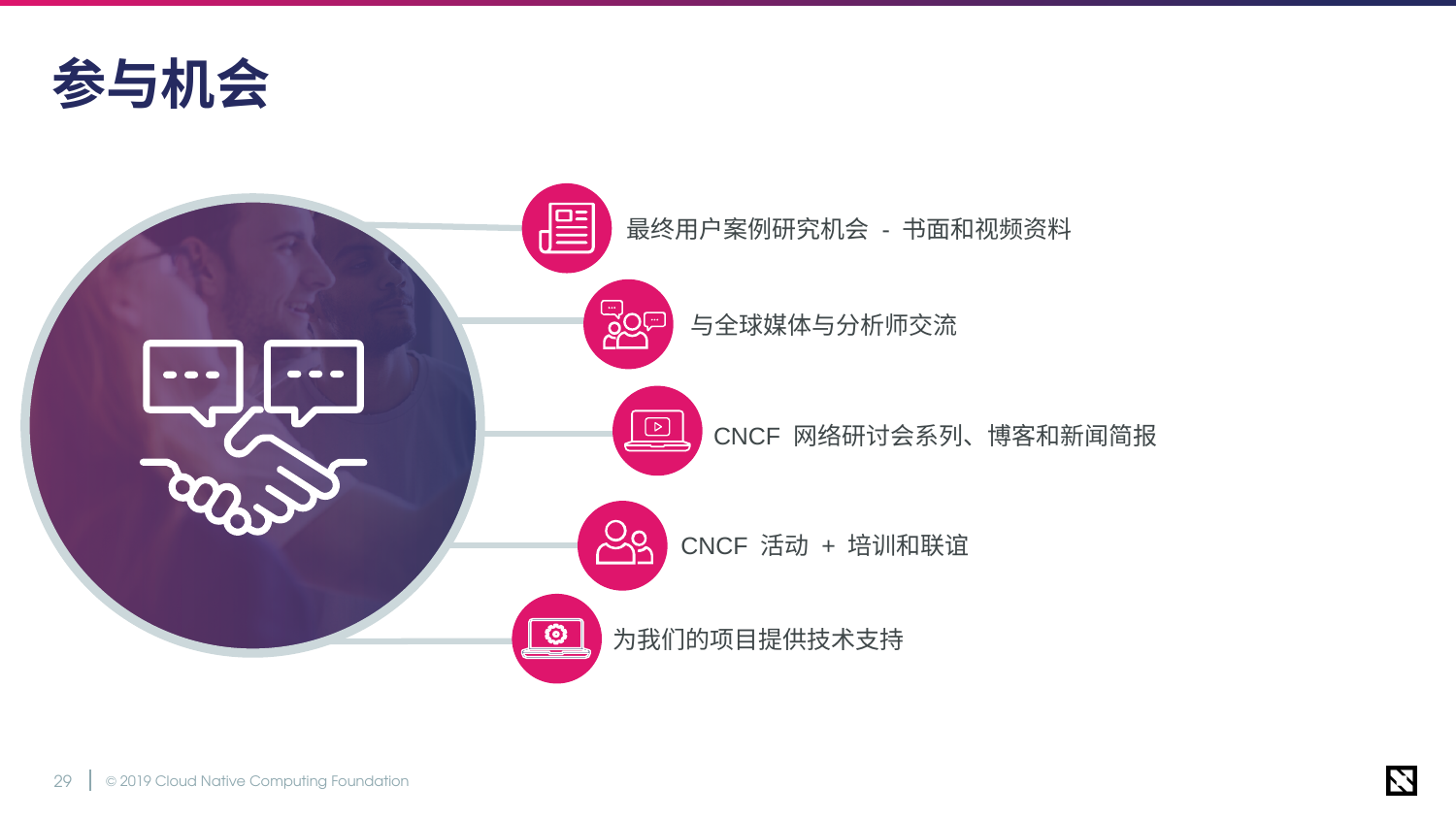

# 参与机会

最终用户案例研究机会 - 书面和视频资料

与全球媒体与分析师交流

CNCF 网络研讨会系列、博客和新闻简报

CNCF 活动 + 培训和联谊
为我们的项目提供技术支持